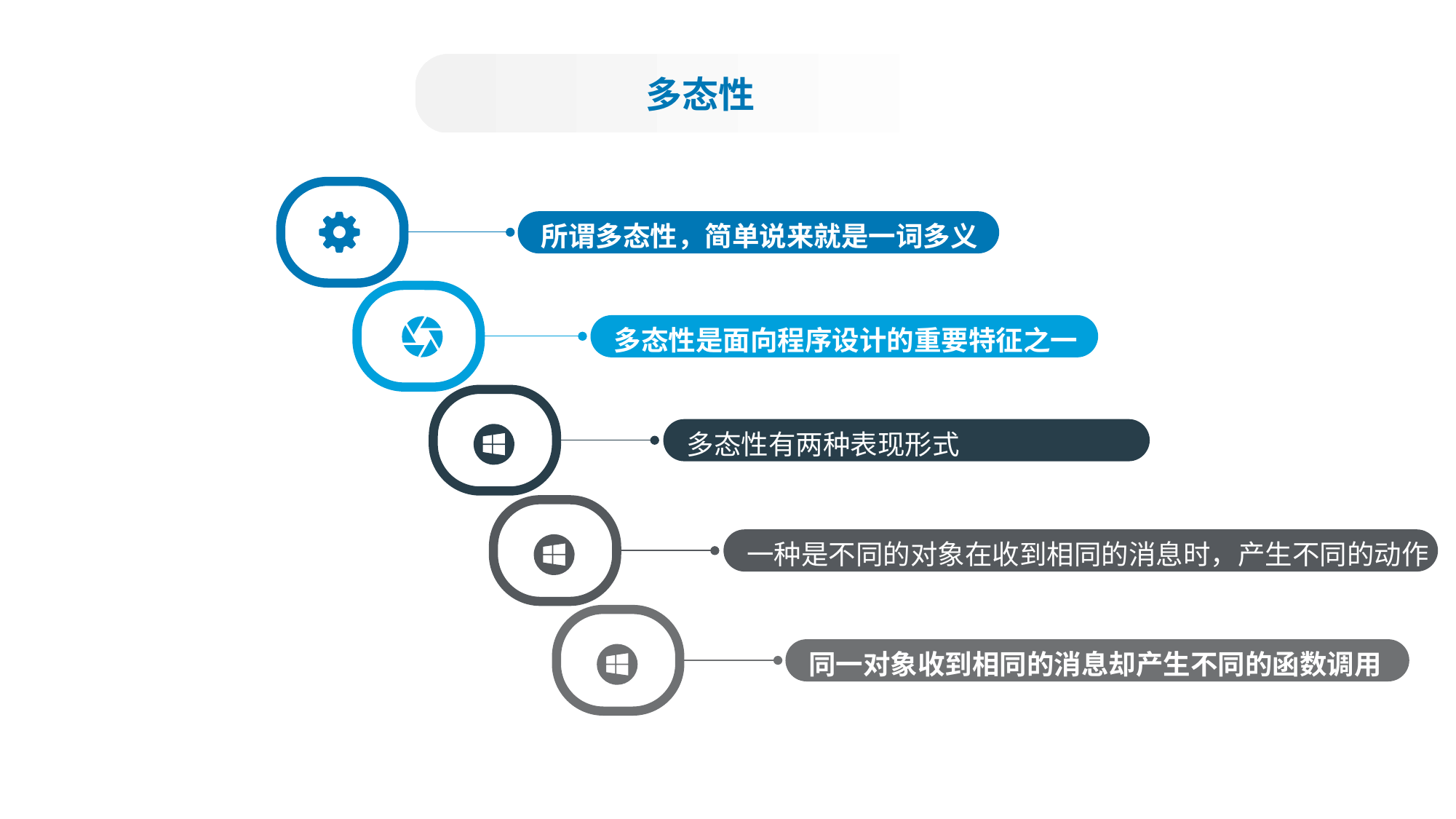

多态性

所谓多态性，简单说来就是一词多义

多态性是面向程序设计的重要特征之一

多态性有两种表现形式

一种是不同的对象在收到相同的消息时，产生不同的动作

同一对象收到相同的消息却产生不同的函数调用